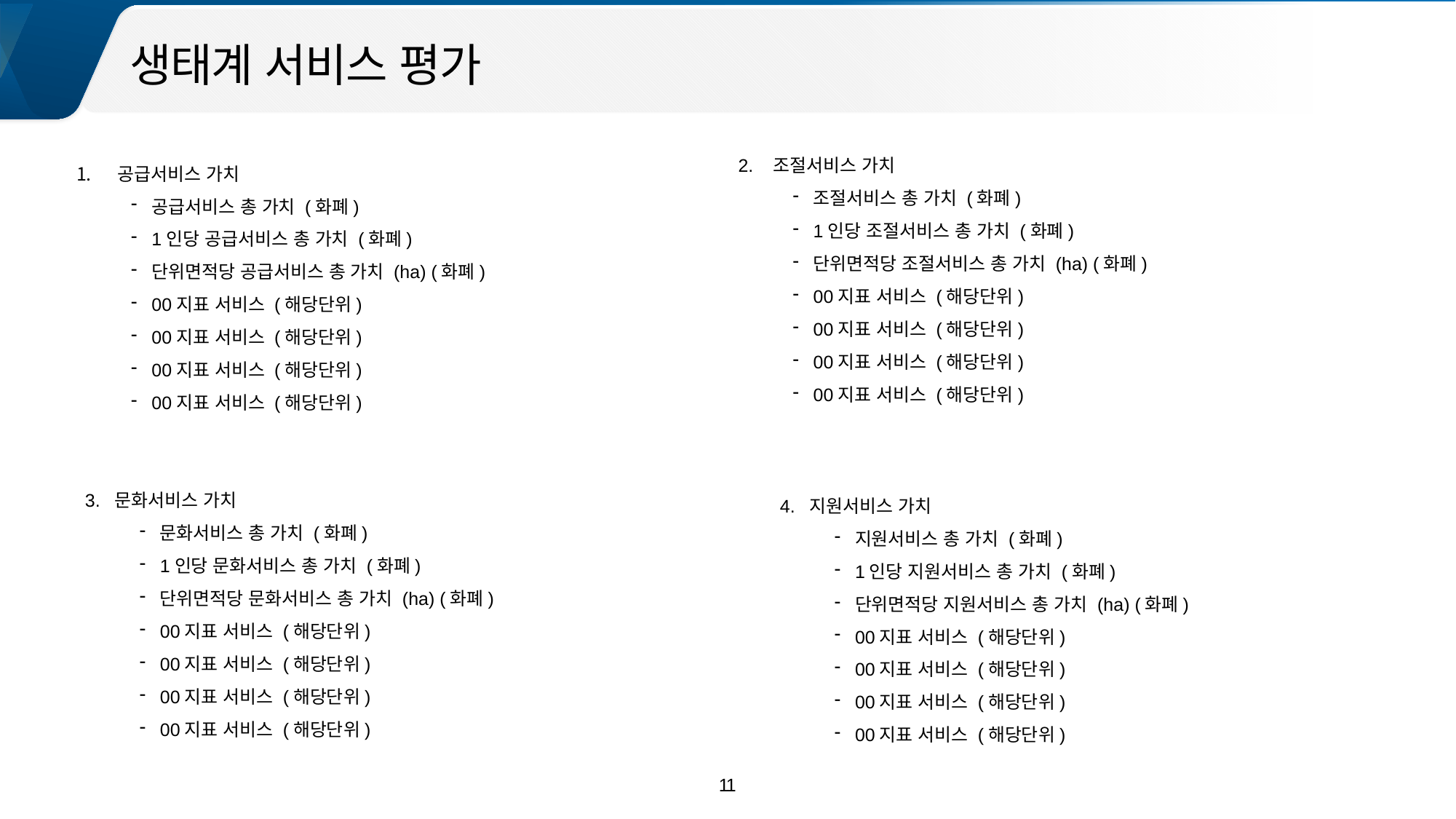

생태계 서비스 평가
2.   조절서비스 가치
조절서비스 총 가치 (화폐)
1인당 조절서비스 총 가치 (화폐)
단위면적당 조절서비스 총 가치 (ha) (화폐)
00지표 서비스 (해당단위)
00지표 서비스 (해당단위)
00지표 서비스 (해당단위)
00지표 서비스 (해당단위)
공급서비스 가치
공급서비스 총 가치 (화폐)
1인당 공급서비스 총 가치 (화폐)
단위면적당 공급서비스 총 가치 (ha) (화폐)
00지표 서비스 (해당단위)
00지표 서비스 (해당단위)
00지표 서비스 (해당단위)
00지표 서비스 (해당단위)
3.  문화서비스 가치
문화서비스 총 가치 (화폐)
1인당 문화서비스 총 가치 (화폐)
단위면적당 문화서비스 총 가치 (ha) (화폐)
00지표 서비스 (해당단위)
00지표 서비스 (해당단위)
00지표 서비스 (해당단위)
00지표 서비스 (해당단위)
4.  지원서비스 가치
지원서비스 총 가치 (화폐)
1인당 지원서비스 총 가치 (화폐)
단위면적당 지원서비스 총 가치 (ha) (화폐)
00지표 서비스 (해당단위)
00지표 서비스 (해당단위)
00지표 서비스 (해당단위)
00지표 서비스 (해당단위)